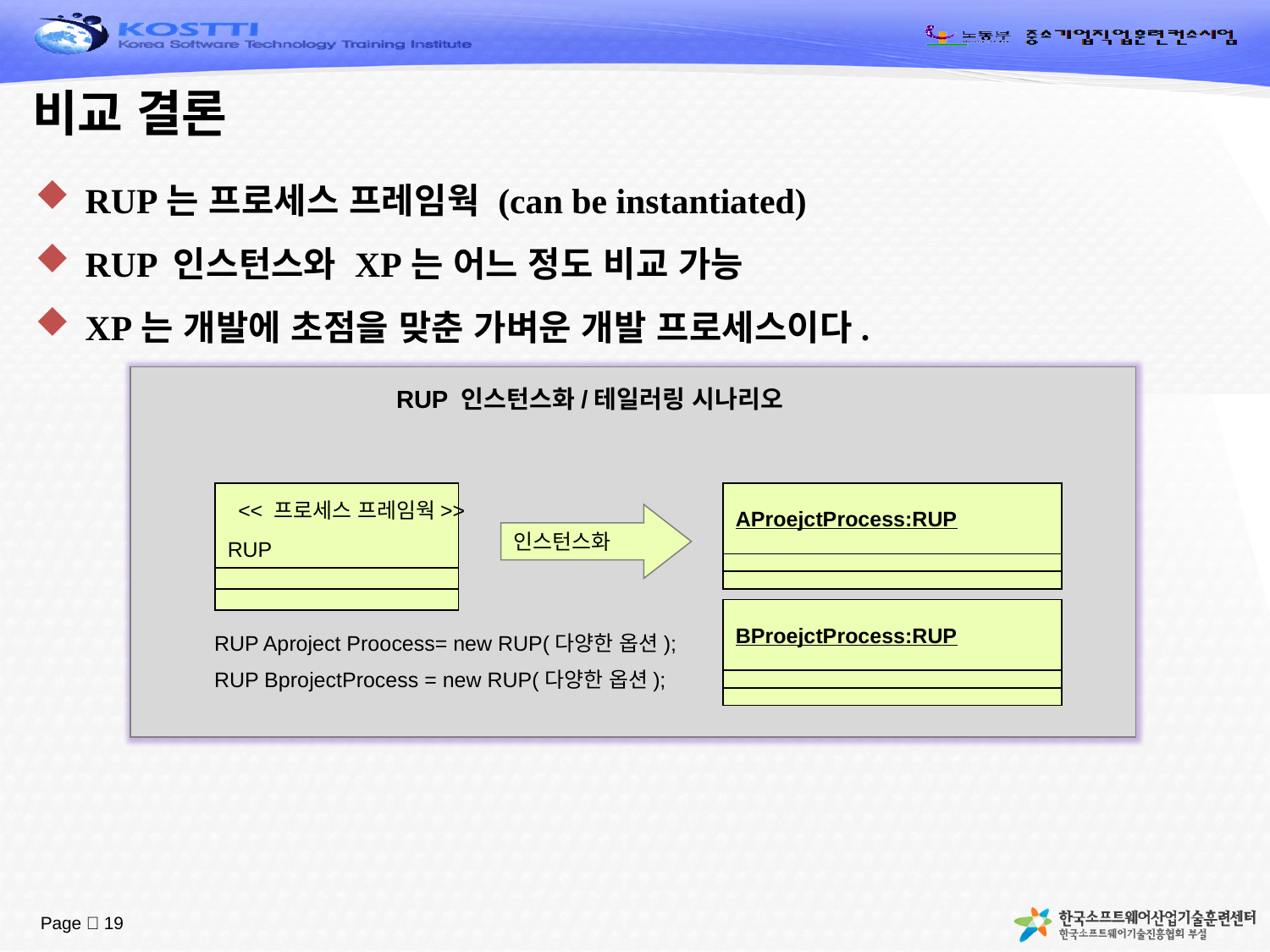

# 비교 결론
RUP는 프로세스 프레임웍 (can be instantiated)
RUP 인스턴스와 XP는 어느 정도 비교 가능
XP는 개발에 초점을 맞춘 가벼운 개발 프로세스이다.

RUP 인스턴스화/테일러링 시나리오
RUP
<< 프로세스 프레임웍>>

AProejctProcess:RUP
인스턴스화

BProejctProcess:RUP
RUP Aproject Proocess= new RUP(다양한 옵션);
RUP BprojectProcess = new RUP(다양한 옵션);